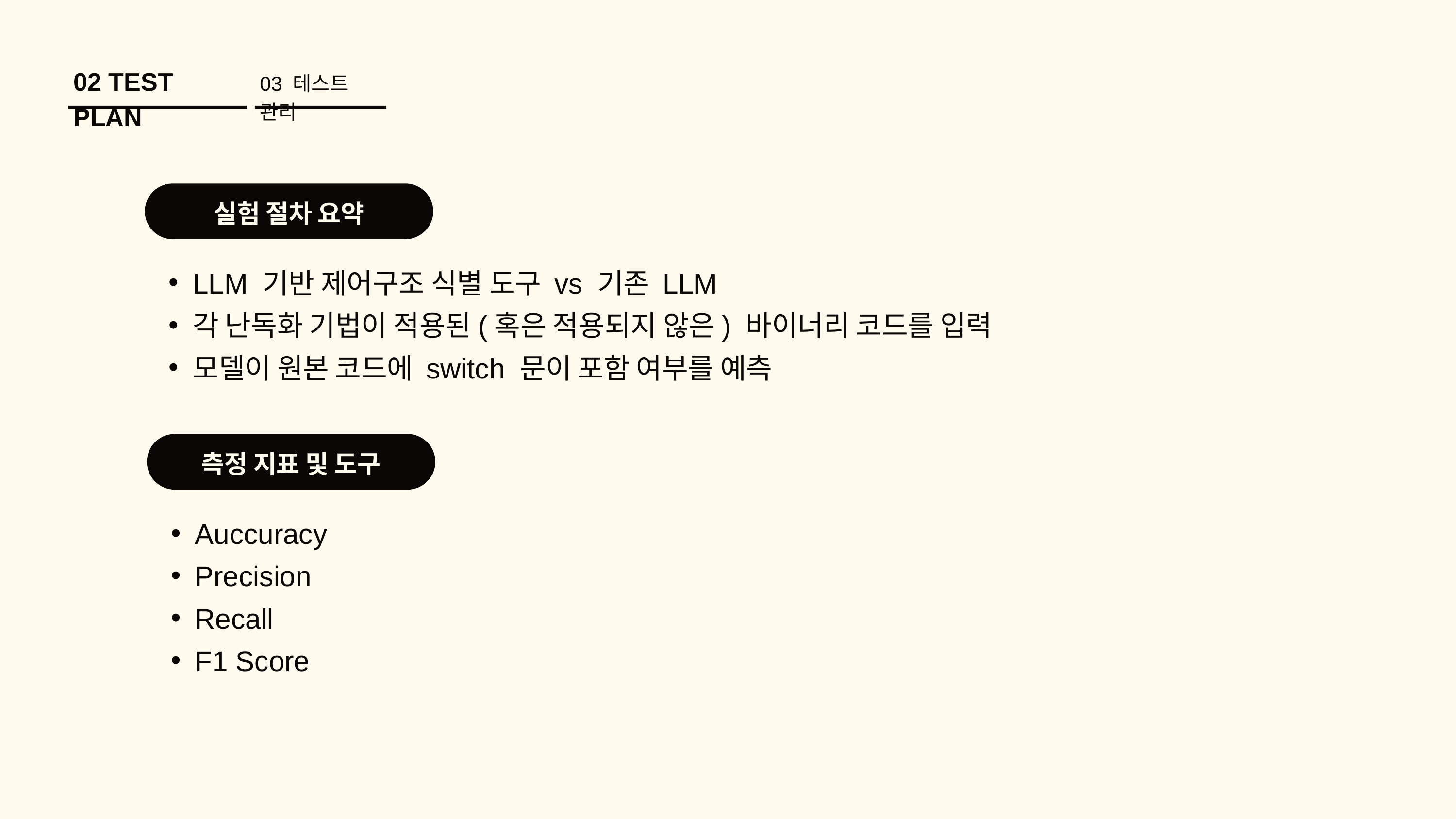

02 TEST PLAN
03 테스트 관리

실험 절차 요약
LLM 기반 제어구조 식별 도구 vs 기존 LLM
각 난독화 기법이 적용된(혹은 적용되지 않은) 바이너리 코드를 입력
모델이 원본 코드에 switch 문이 포함 여부를 예측

측정 지표 및 도구
Auccuracy
Precision
Recall
F1 Score